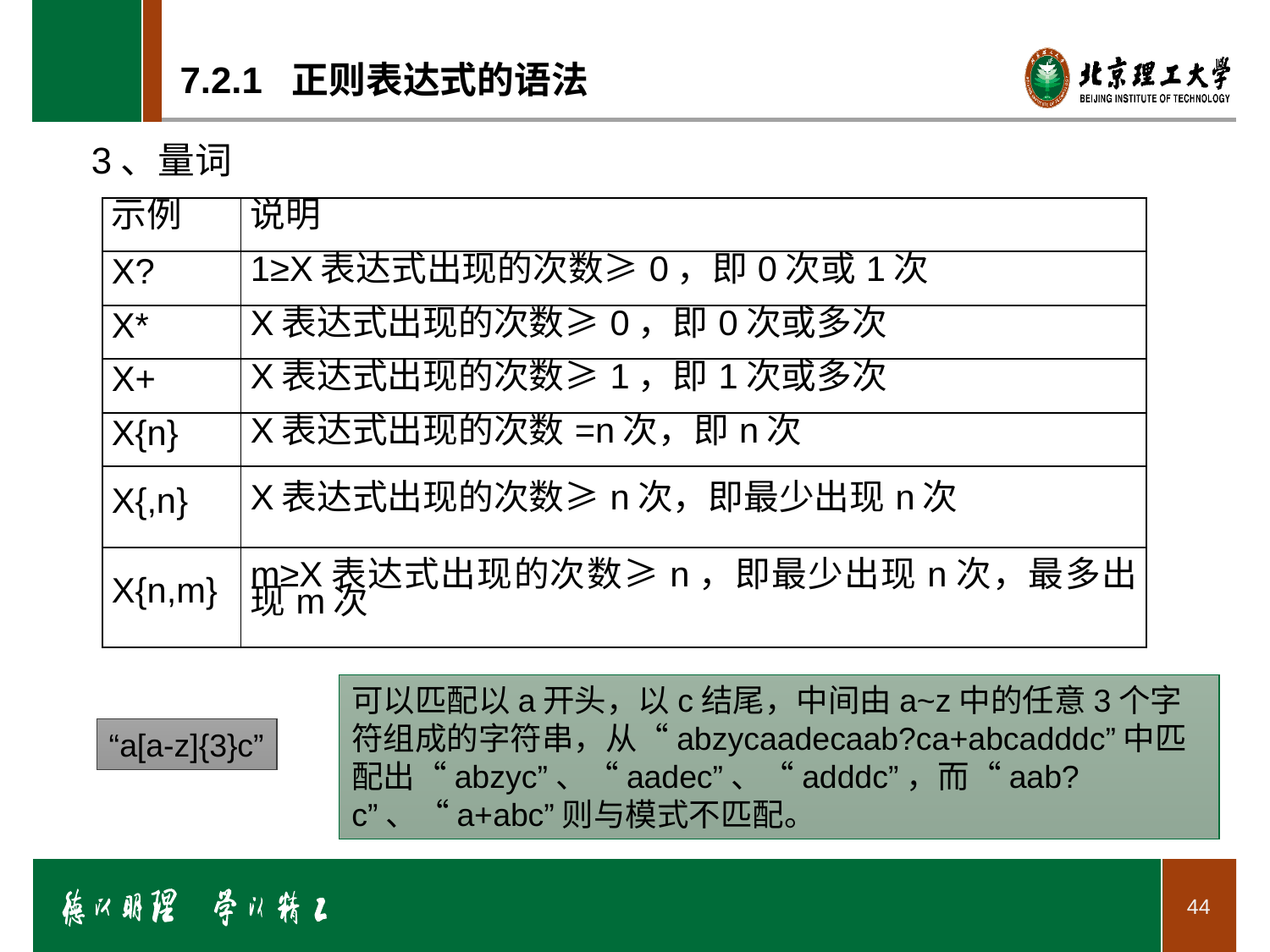

# 7.2.1  正则表达式的语法
3、量词
| 示例 | 说明 |
| --- | --- |
| X? | 1≥X表达式出现的次数≥0，即0次或1次 |
| X\* | X表达式出现的次数≥0，即0次或多次 |
| X+ | X表达式出现的次数≥1，即1次或多次 |
| X{n} | X表达式出现的次数=n次，即n次 |
| X{,n} | X表达式出现的次数≥n次，即最少出现n次 |
| X{n,m} | m≥X表达式出现的次数≥n，即最少出现n次，最多出现m次 |
可以匹配以a开头，以c结尾，中间由a~z中的任意3个字符组成的字符串，从“abzycaadecaab?ca+abcadddc”中匹配出“abzyc”、“aadec”、“adddc”，而“aab?c”、“a+abc”则与模式不匹配。
“a[a-z]{3}c”